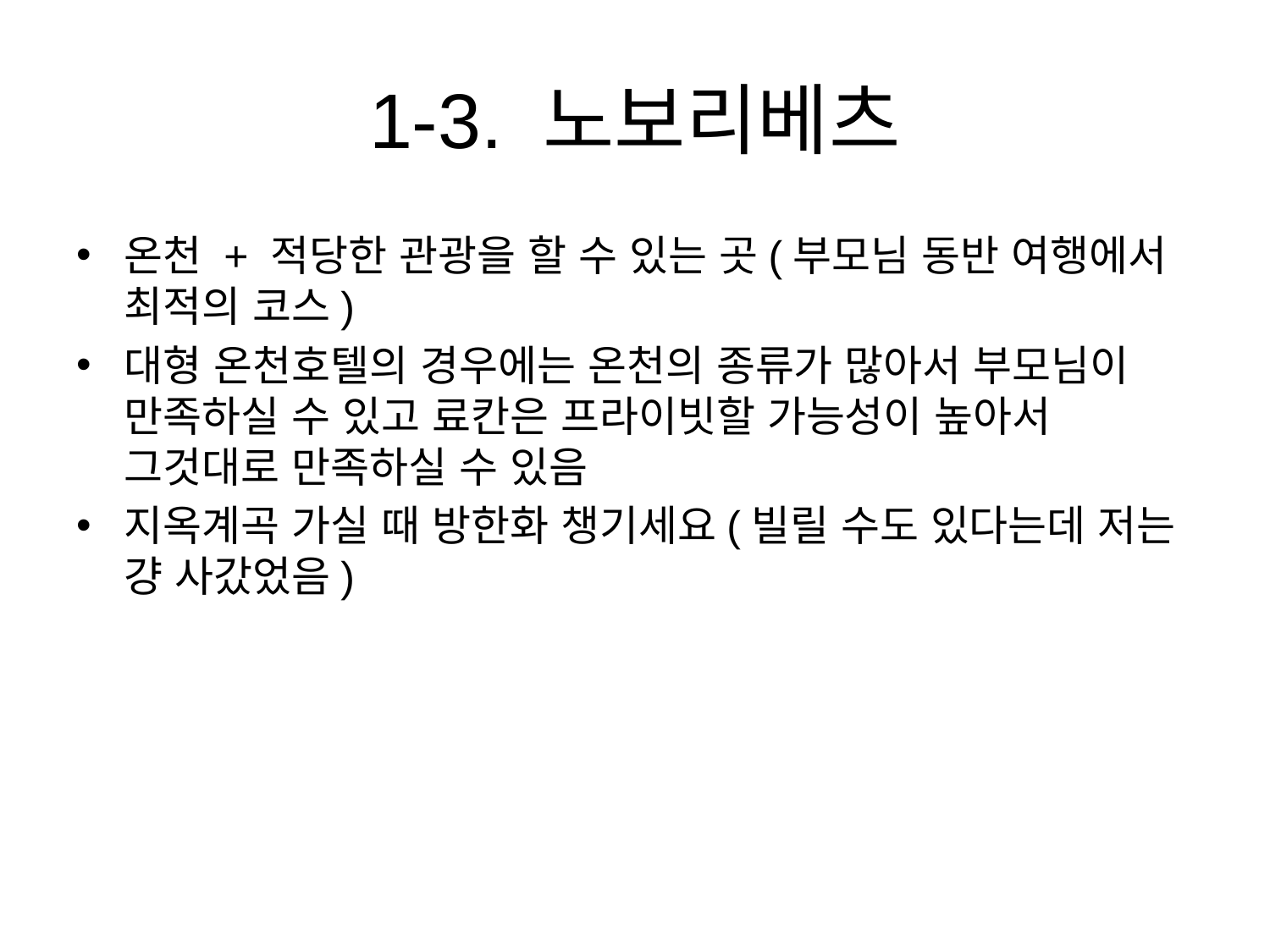

# 1-3. 노보리베츠
온천 + 적당한 관광을 할 수 있는 곳(부모님 동반 여행에서 최적의 코스)
대형 온천호텔의 경우에는 온천의 종류가 많아서 부모님이 만족하실 수 있고 료칸은 프라이빗할 가능성이 높아서 그것대로 만족하실 수 있음
지옥계곡 가실 때 방한화 챙기세요(빌릴 수도 있다는데 저는 걍 사갔었음)